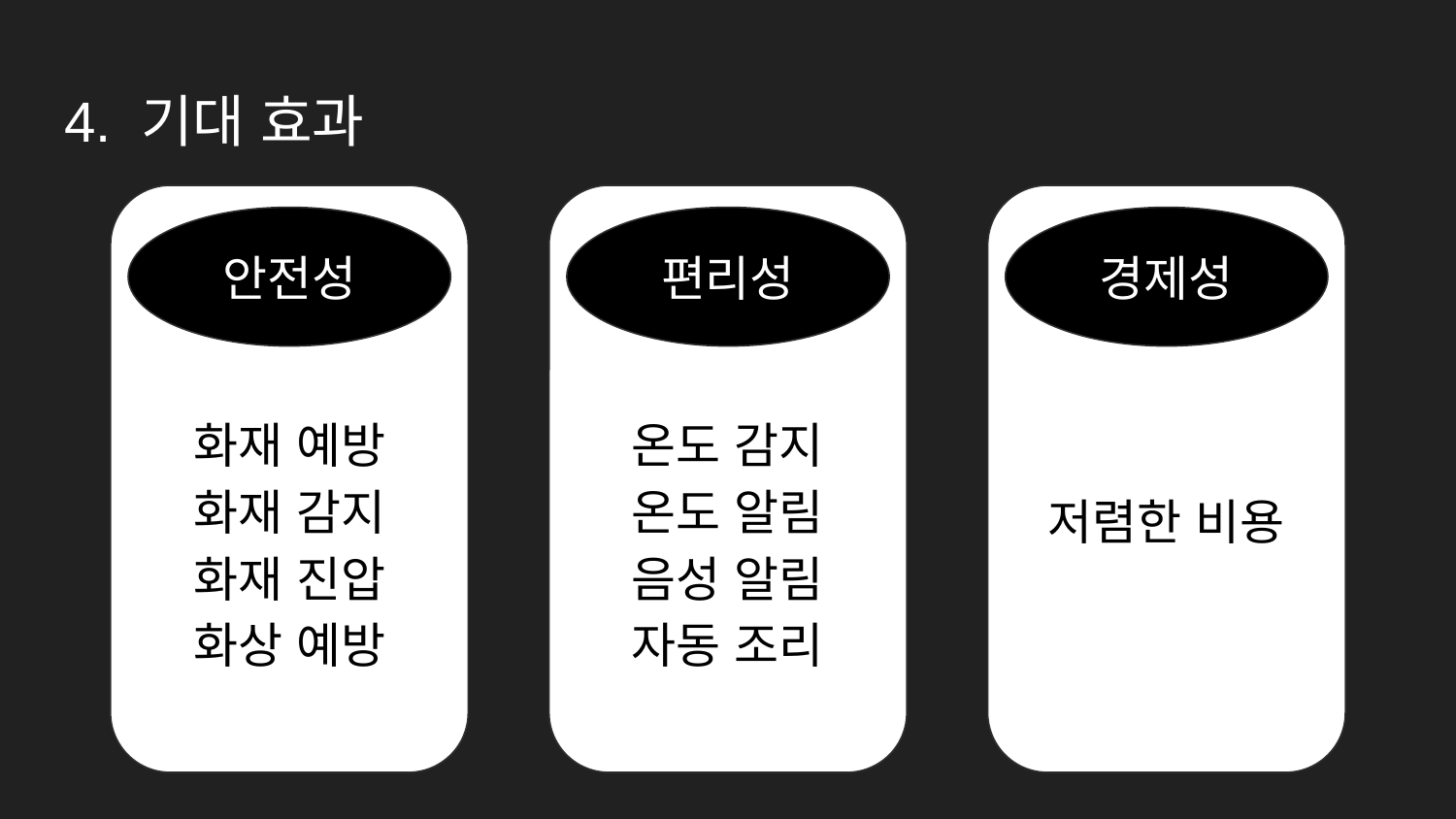

# 4. 기대 효과
화재 예방
화재 감지
화재 진압
화상 예방

온도 감지
온도 알림
음성 알림
자동 조리

저렴한 비용

안전성
편리성
경제성